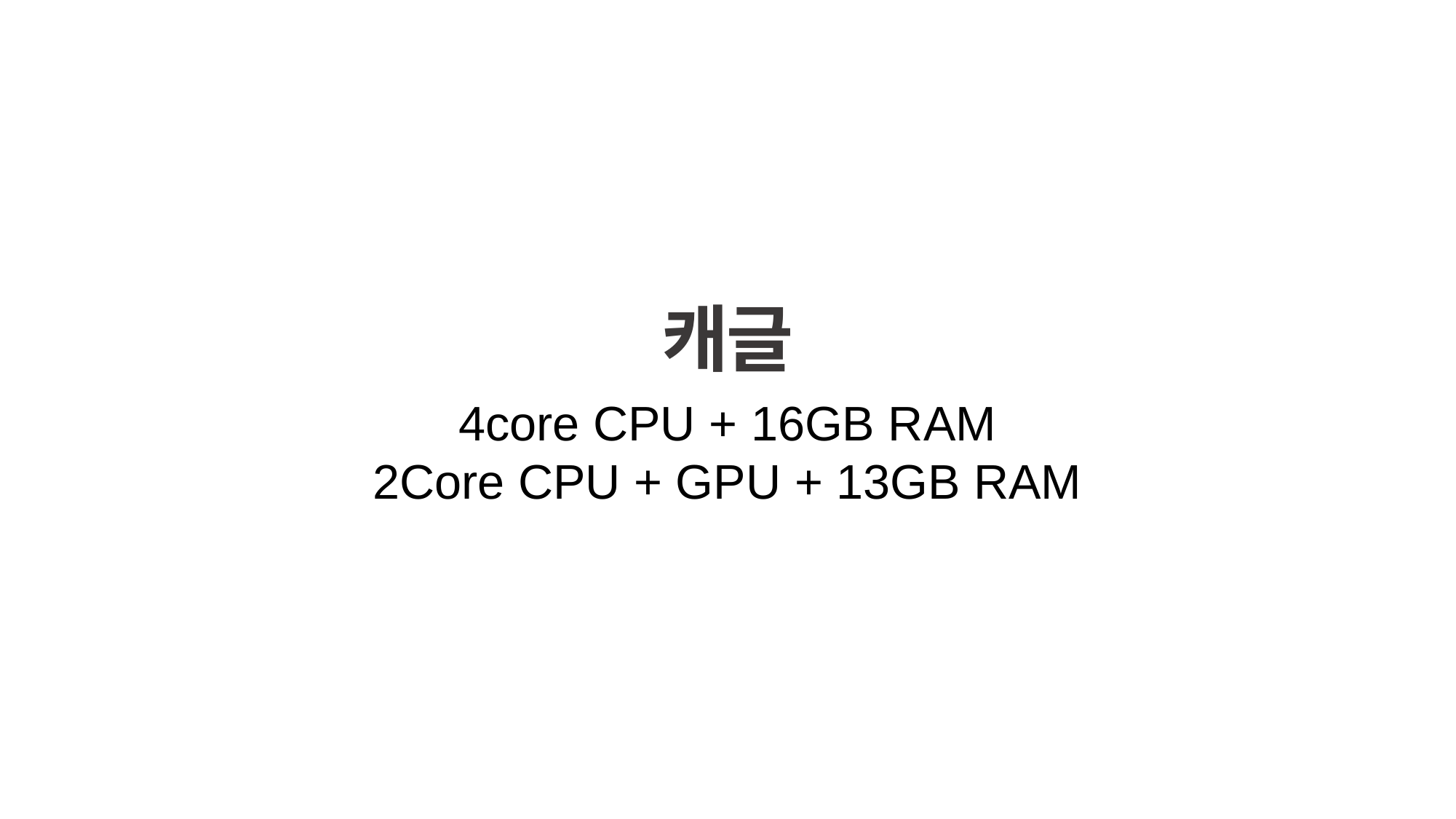

캐글
4core CPU + 16GB RAM
2Core CPU + GPU + 13GB RAM